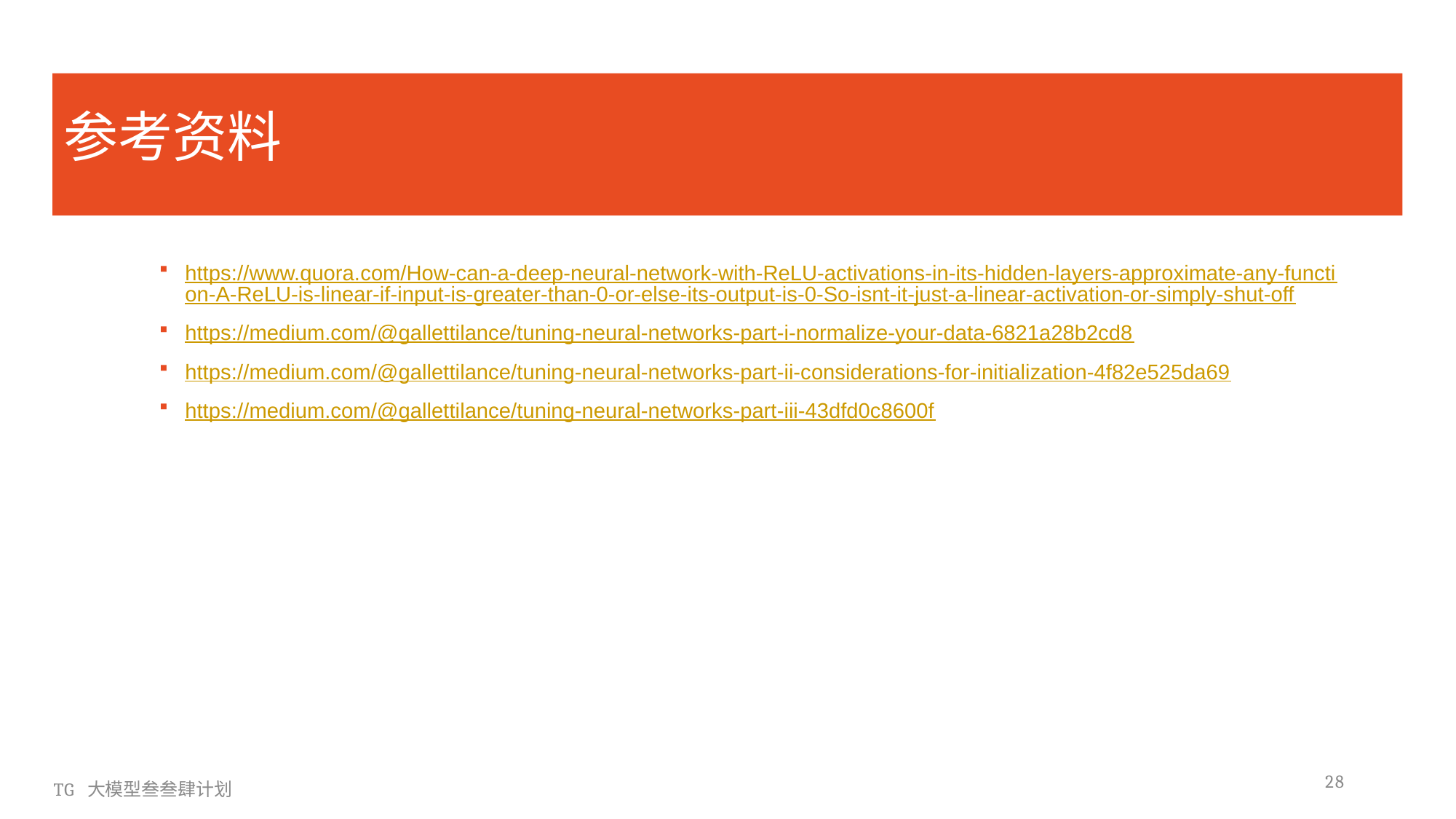

参考资料
https://www.quora.com/How-can-a-deep-neural-network-with-ReLU-activations-in-its-hidden-layers-approximate-any-function-A-ReLU-is-linear-if-input-is-greater-than-0-or-else-its-output-is-0-So-isnt-it-just-a-linear-activation-or-simply-shut-off
https://medium.com/@gallettilance/tuning-neural-networks-part-i-normalize-your-data-6821a28b2cd8
https://medium.com/@gallettilance/tuning-neural-networks-part-ii-considerations-for-initialization-4f82e525da69
https://medium.com/@gallettilance/tuning-neural-networks-part-iii-43dfd0c8600f

28
TG  大模型叁叁肆计划